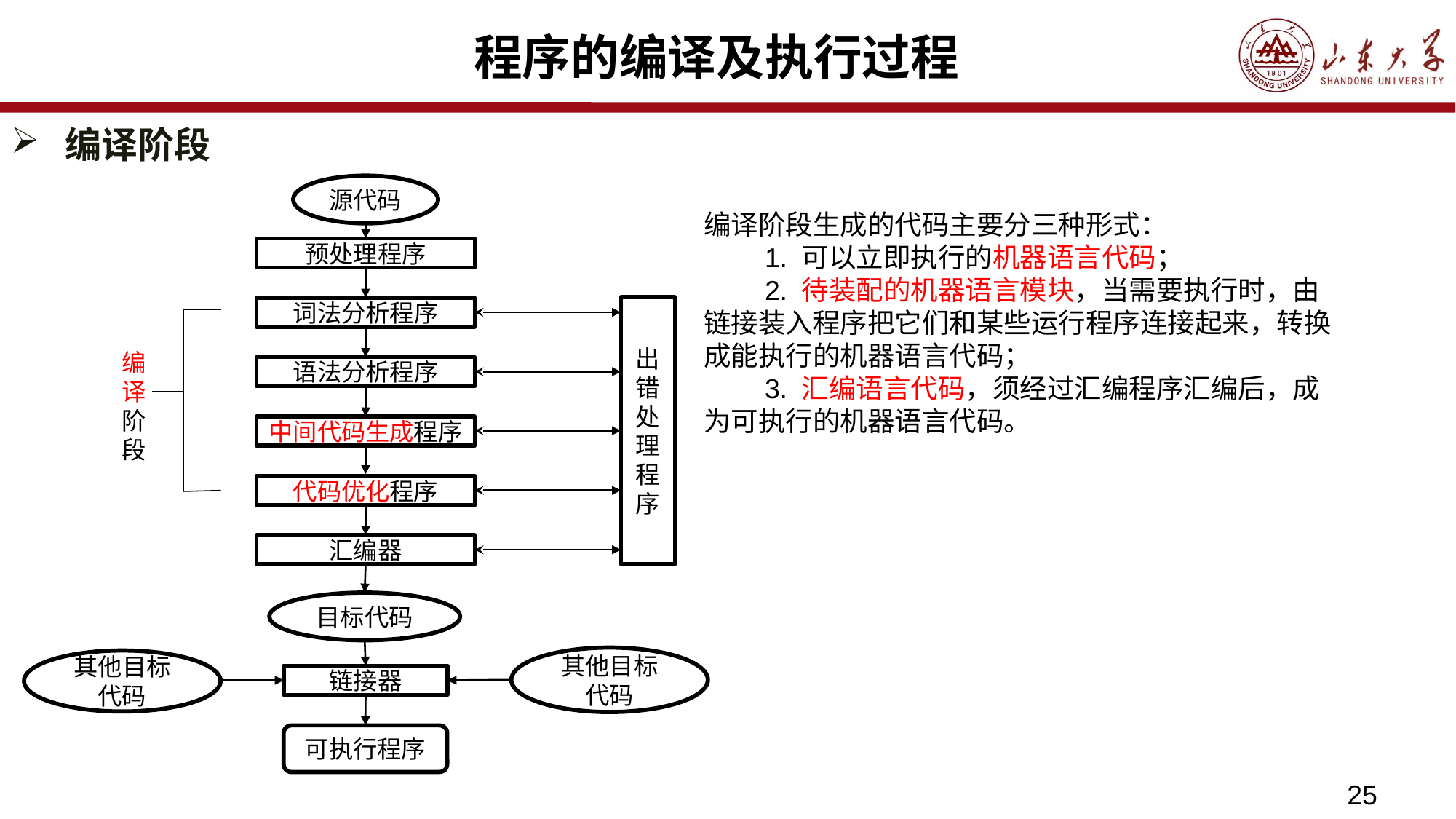

# 程序的编译及执行过程
编译阶段

源代码
预处理程序
出错处理程序
词法分析程序
编译阶段
语法分析程序
中间代码生成程序
代码优化程序
汇编器
目标代码
其他目标代码
其他目标代码
链接器
可执行程序
编译阶段生成的代码主要分三种形式：
        1. 可以立即执行的机器语言代码；
        2. 待装配的机器语言模块，当需要执行时，由链接装入程序把它们和某些运行程序连接起来，转换成能执行的机器语言代码；
        3. 汇编语言代码，须经过汇编程序汇编后，成为可执行的机器语言代码。
25